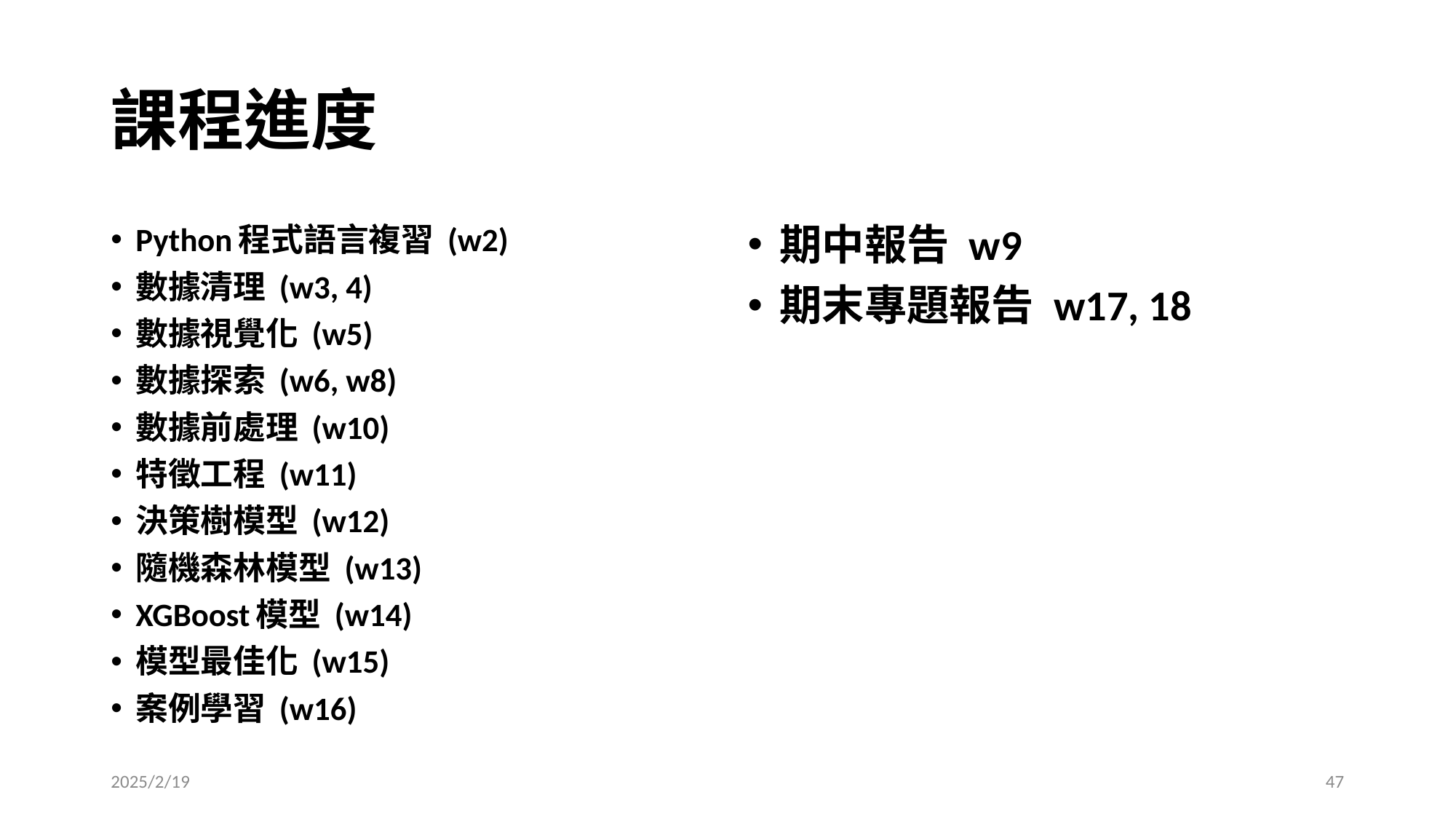

# 課程進度
Python程式語言複習 (w2)
數據清理 (w3, 4)
數據視覺化 (w5)
數據探索 (w6, w8)
數據前處理 (w10)
特徵工程 (w11)
決策樹模型 (w12)
隨機森林模型 (w13)
XGBoost模型 (w14)
模型最佳化 (w15)
案例學習 (w16)

期中報告 w9
期末專題報告 w17, 18
2025/2/19
47